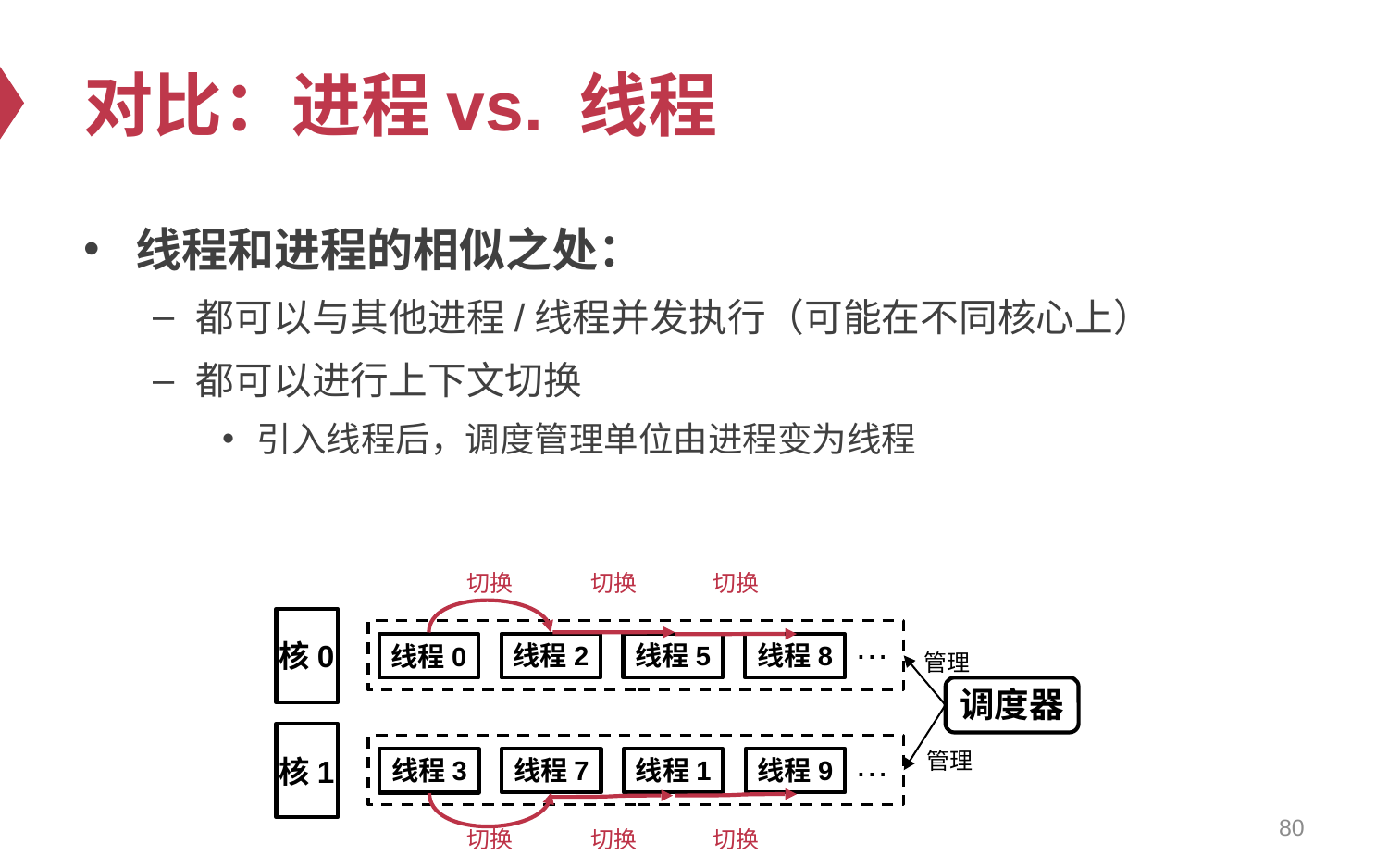

# 对比：进程vs. 线程
线程和进程的相似之处：
都可以与其他进程/线程并发执行（可能在不同核心上）
都可以进行上下文切换
引入线程后，调度管理单位由进程变为线程

切换
切换
切换
…

核0
线程8
线程2
线程5
线程0

管理
调度器

…

管理
核1
线程9
线程7
线程1
线程3

80
切换
切换
切换